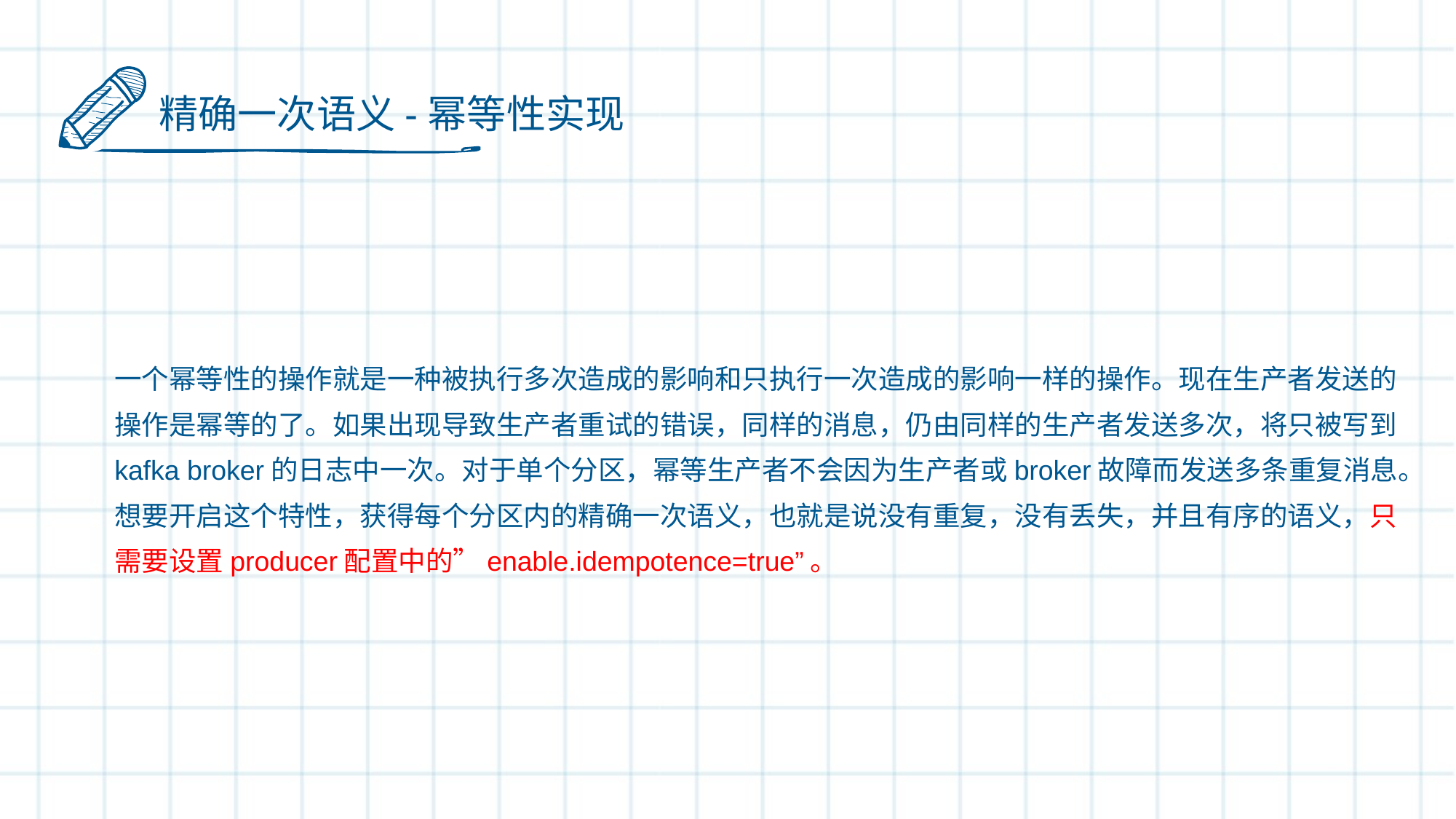

精确一次语义-幂等性实现

一个幂等性的操作就是一种被执行多次造成的影响和只执行一次造成的影响一样的操作。现在生产者发送的操作是幂等的了。如果出现导致生产者重试的错误，同样的消息，仍由同样的生产者发送多次，将只被写到kafka broker的日志中一次。对于单个分区，幂等生产者不会因为生产者或broker故障而发送多条重复消息。想要开启这个特性，获得每个分区内的精确一次语义，也就是说没有重复，没有丢失，并且有序的语义，只需要设置producer配置中的”enable.idempotence=true”。